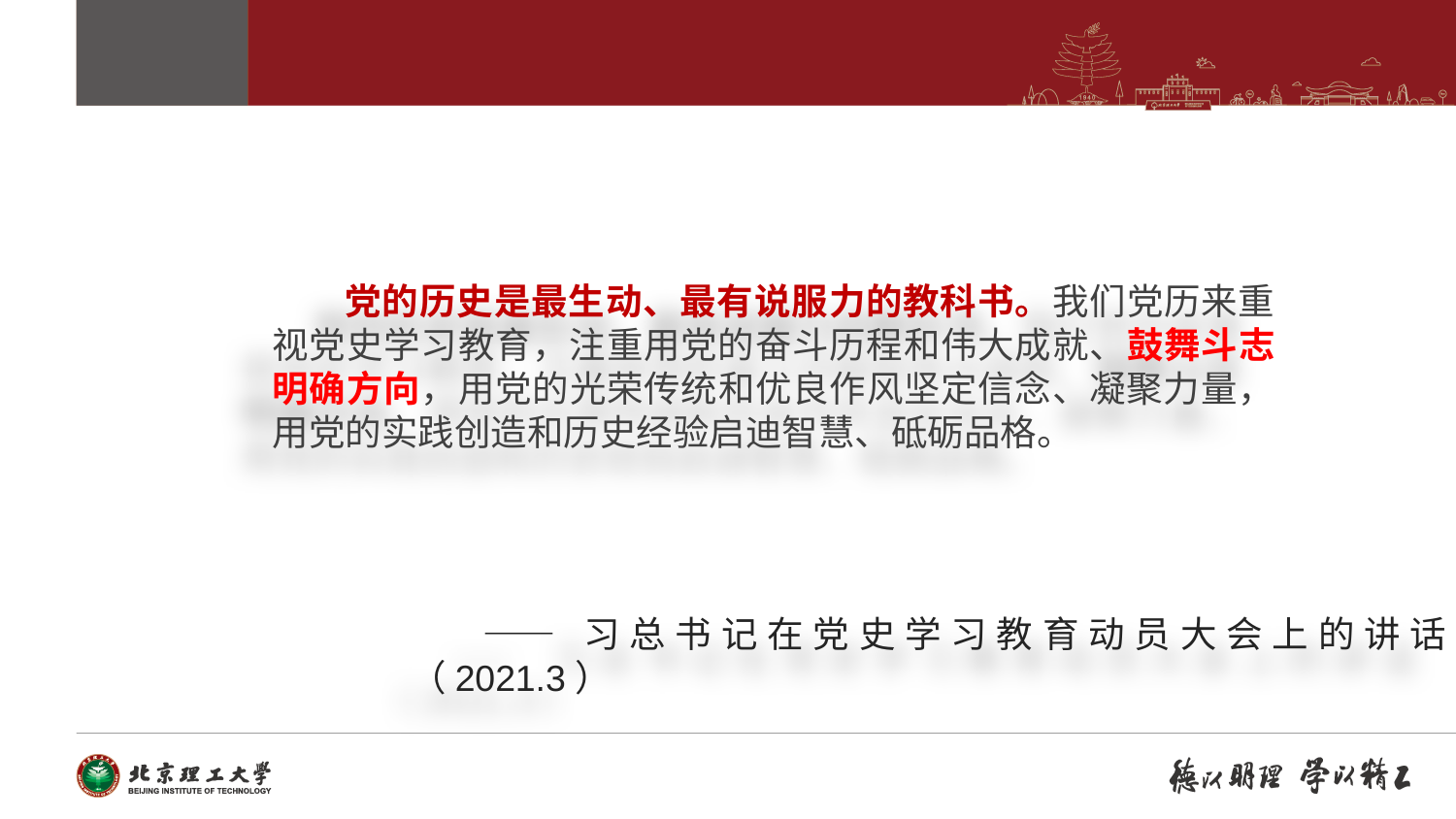

党的历史是最生动、最有说服力的教科书。我们党历来重视党史学习教育，注重用党的奋斗历程和伟大成就、鼓舞斗志明确方向，用党的光荣传统和优良作风坚定信念、凝聚力量，用党的实践创造和历史经验启迪智慧、砥砺品格。
——习总书记在党史学习教育动员大会上的讲话（2021.3）